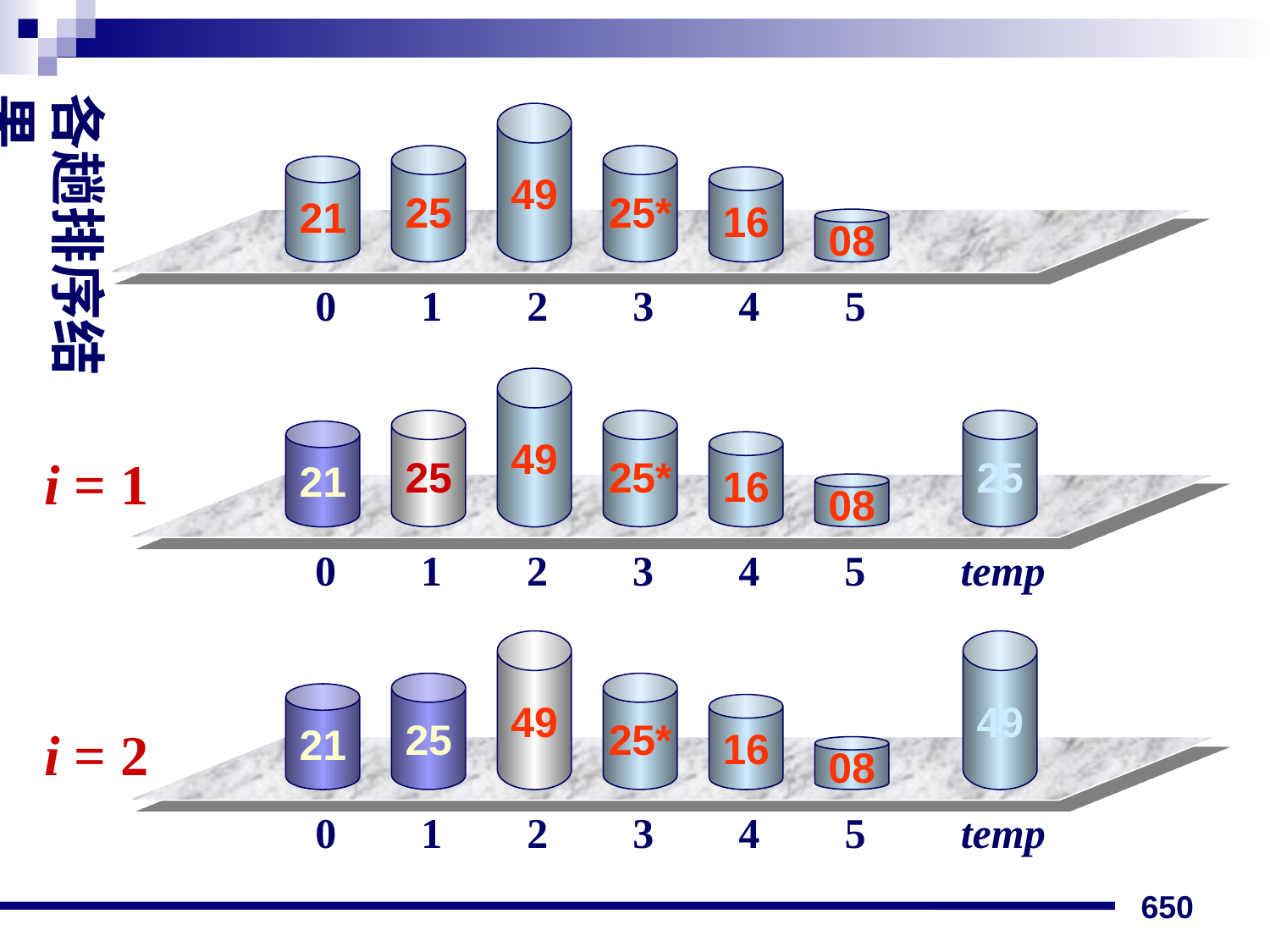

各趟排序结果
49
25
25*
21
16

08
0        1        2        3        4        5
49
25
25*
25
21
16

08
0        1        2        3        4        5         temp
i = 1
49
49
25
25*
21
16

08
0        1        2        3        4        5         temp

i = 2
650